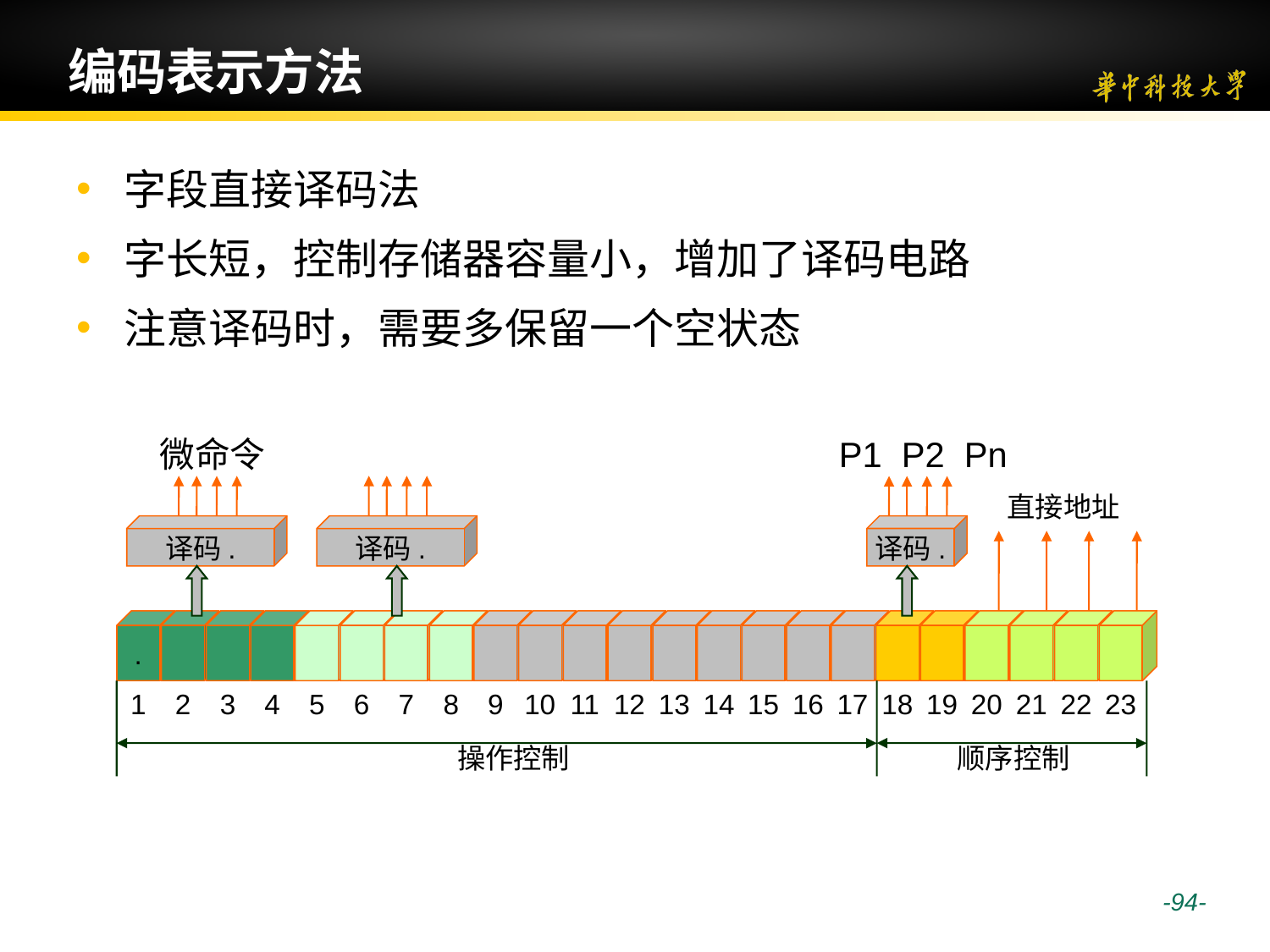

# 编码表示方法
字段直接译码法
字长短，控制存储器容量小，增加了译码电路
注意译码时，需要多保留一个空状态
微命令
P1  P2  Pn

直接地址
译码.
译码.
译码.

.

18
19

20
21
22
23
1
2
3
4
5
6
7
8
9
10
11
12
13
14
15
16
17

操作控制
顺序控制

 -94-